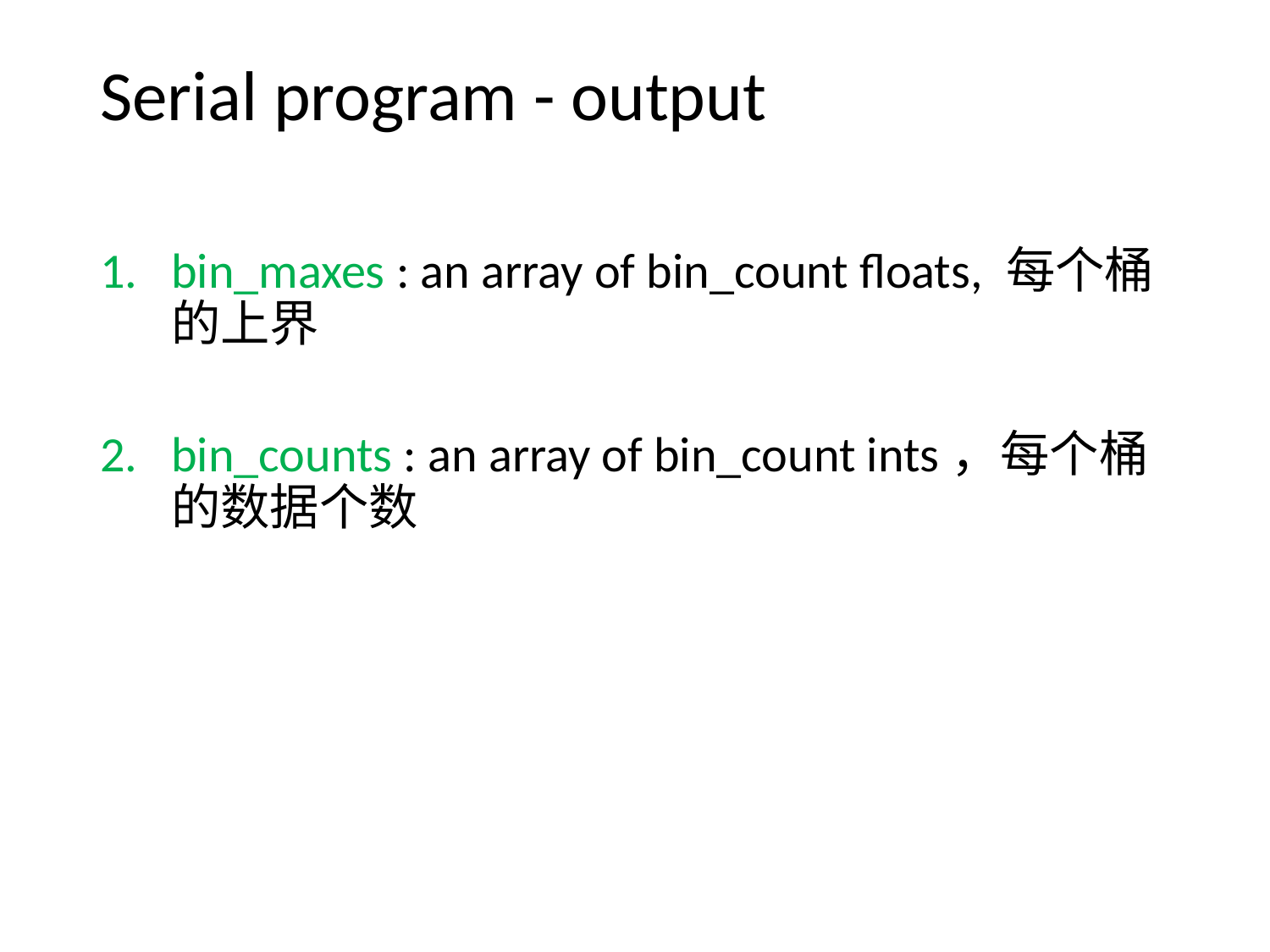

# Serial program - output
bin_maxes : an array of bin_count floats, 每个桶的上界
bin_counts : an array of bin_count ints，每个桶的数据个数